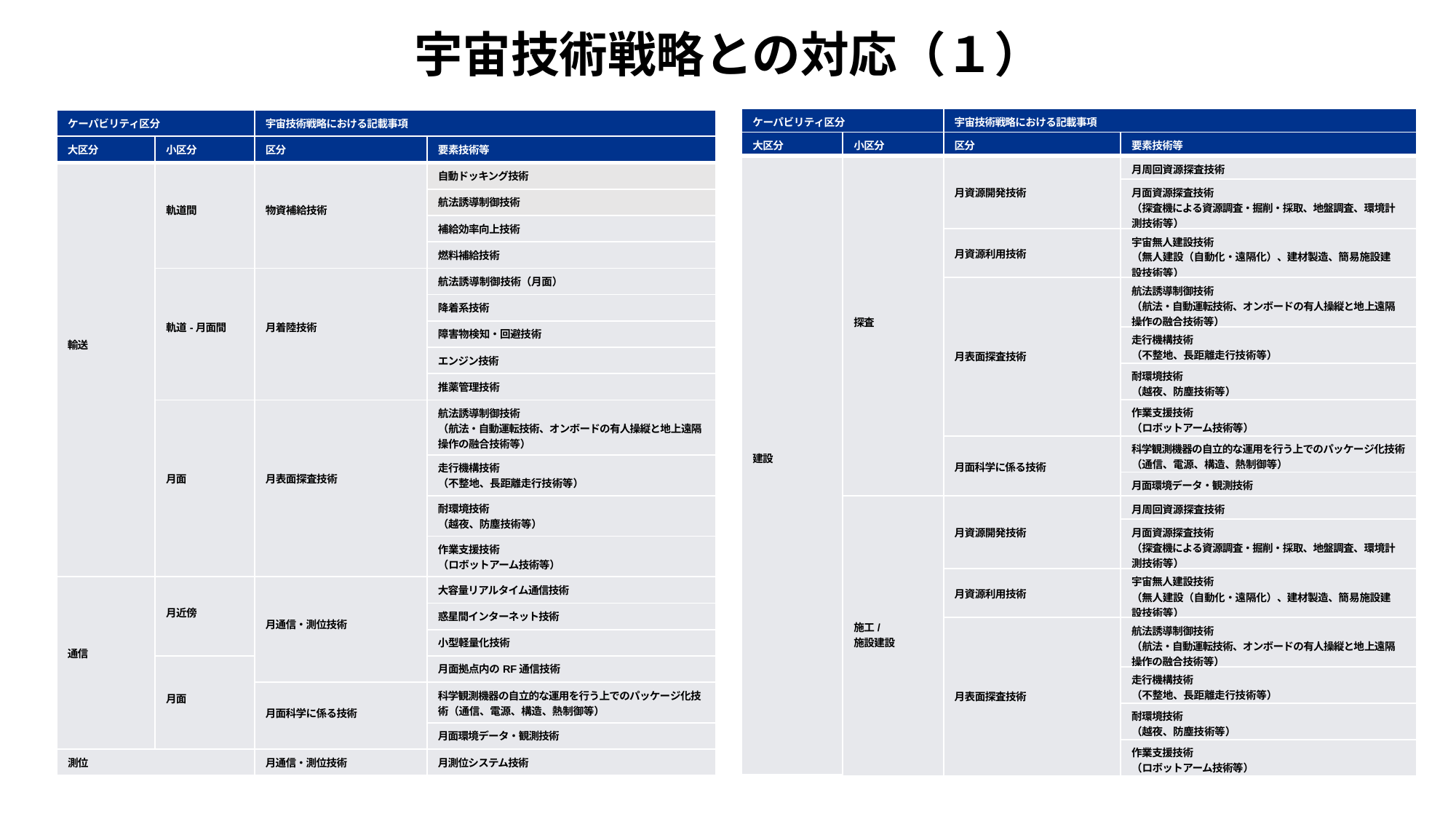

# 宇宙技術戦略との対応（１）
| ケーパビリティ区分 |  | 宇宙技術戦略における記載事項 |  |
| --- | --- | --- | --- |
| 大区分 | 小区分 | 区分 | 要素技術等 |
| 建設 | 探査 | 月資源開発技術 | 月周回資源探査技術 |
|  |  |  | 月面資源探査技術 （探査機による資源調査・掘削・採取、地盤調査、環境計測技術等） |
|  |  | 月資源利用技術 | 宇宙無人建設技術 （無人建設（自動化・遠隔化）、建材製造、簡易施設建設技術等） |
|  |  | 月表面探査技術 | 航法誘導制御技術 （航法・自動運転技術、オンボードの有人操縦と地上遠隔操作の融合技術等） |
|  |  |  | 走行機構技術 （不整地、長距離走行技術等） |
|  |  |  | 耐環境技術 （越夜、防塵技術等） |
|  |  |  | 作業支援技術 （ロボットアーム技術等） |
|  |  | 月面科学に係る技術 | 科学観測機器の自立的な運用を行う上でのパッケージ化技術（通信、電源、構造、熱制御等） |
|  |  |  | 月面環境データ・観測技術 |
|  | 施工/ 施設建設 | 月資源開発技術 | 月周回資源探査技術 |
|  |  |  | 月面資源探査技術 （探査機による資源調査・掘削・採取、地盤調査、環境計測技術等） |
|  |  | 月資源利用技術 | 宇宙無人建設技術 （無人建設（自動化・遠隔化）、建材製造、簡易施設建設技術等） |
|  |  | 月表面探査技術 | 航法誘導制御技術 （航法・自動運転技術、オンボードの有人操縦と地上遠隔操作の融合技術等） |
|  |  |  | 走行機構技術 （不整地、長距離走行技術等） |
|  |  |  | 耐環境技術 （越夜、防塵技術等） |
|  |  |  | 作業支援技術 （ロボットアーム技術等） |
| ケーパビリティ区分 |  | 宇宙技術戦略における記載事項 |  |
| --- | --- | --- | --- |
| 大区分 | 小区分 | 区分 | 要素技術等 |
| 輸送 | 軌道間 | 物資補給技術 | 自動ドッキング技術 |
|  |  |  | 航法誘導制御技術 |
|  |  |  | 補給効率向上技術 |
|  |  |  | 燃料補給技術 |
|  | 軌道-月面間 | 月着陸技術 | 航法誘導制御技術（月面） |
|  |  |  | 降着系技術 |
|  |  |  | 障害物検知・回避技術 |
|  |  |  | エンジン技術 |
|  |  |  | 推薬管理技術 |
|  | 月面 | 月表面探査技術 | 航法誘導制御技術 （航法・自動運転技術、オンボードの有人操縦と地上遠隔操作の融合技術等） |
|  |  |  | 走行機構技術 （不整地、長距離走行技術等） |
|  |  |  | 耐環境技術 （越夜、防塵技術等） |
|  |  |  | 作業支援技術 （ロボットアーム技術等） |
| 通信 | 月近傍 | 月通信・測位技術 | 大容量リアルタイム通信技術 |
|  |  |  | 惑星間インターネット技術 |
|  |  |  | 小型軽量化技術 |
|  | 月面 |  | 月面拠点内のRF通信技術 |
|  |  | 月面科学に係る技術 | 科学観測機器の自立的な運用を行う上でのパッケージ化技術（通信、電源、構造、熱制御等） |
|  |  |  | 月面環境データ・観測技術 |
| 測位 |  | 月通信・測位技術 | 月測位システム技術 |